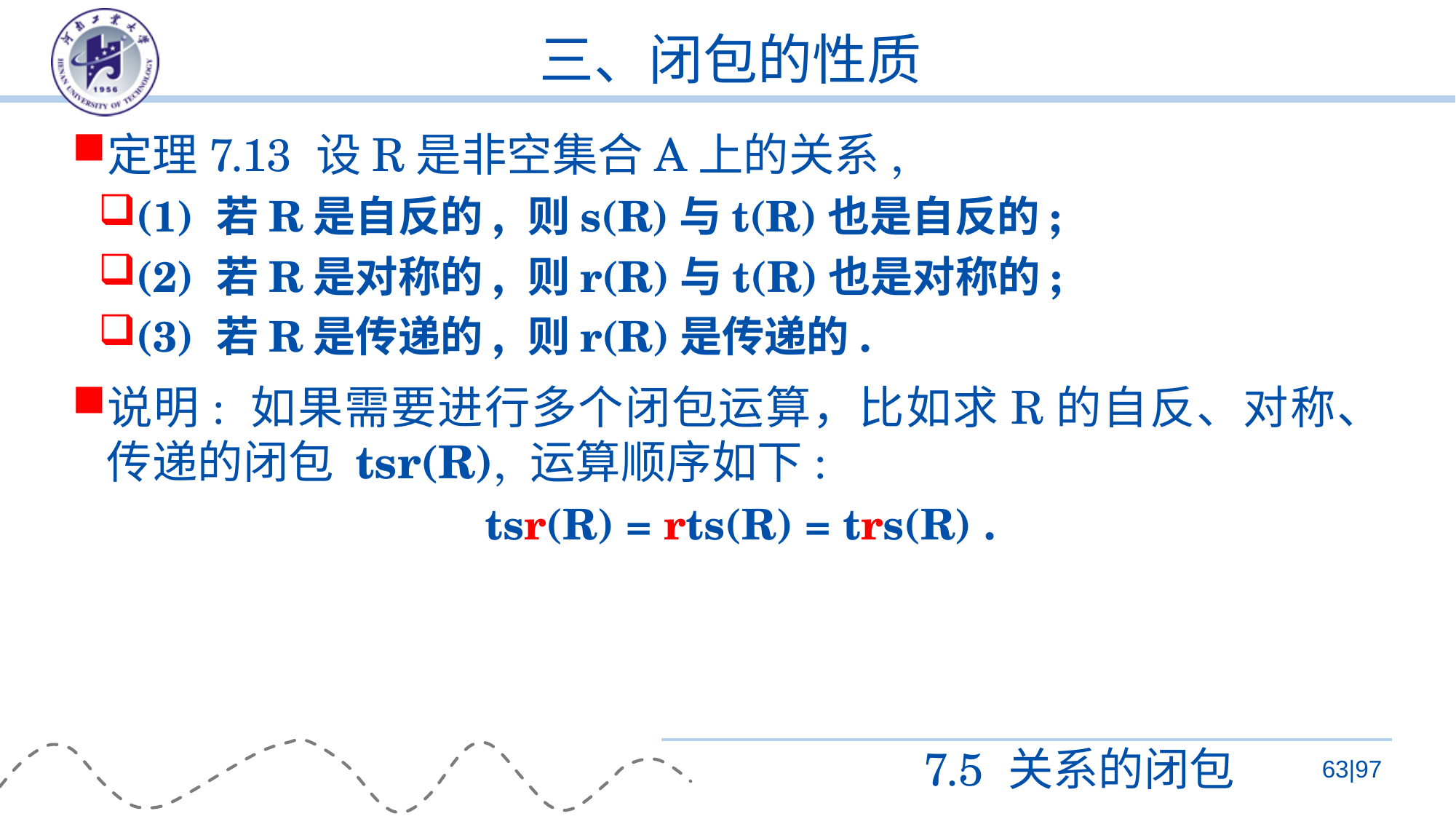

# 三、闭包的性质
定理7.13 设R是非空集合A上的关系,
(1) 若R是自反的, 则s(R)与t(R)也是自反的;
(2) 若R是对称的, 则r(R)与t(R)也是对称的;
(3) 若R是传递的, 则r(R)是传递的.
说明: 如果需要进行多个闭包运算，比如求R的自反、对称、传递的闭包 tsr(R), 运算顺序如下:
tsr(R) = rts(R) = trs(R) .
7.5 关系的闭包
63|97